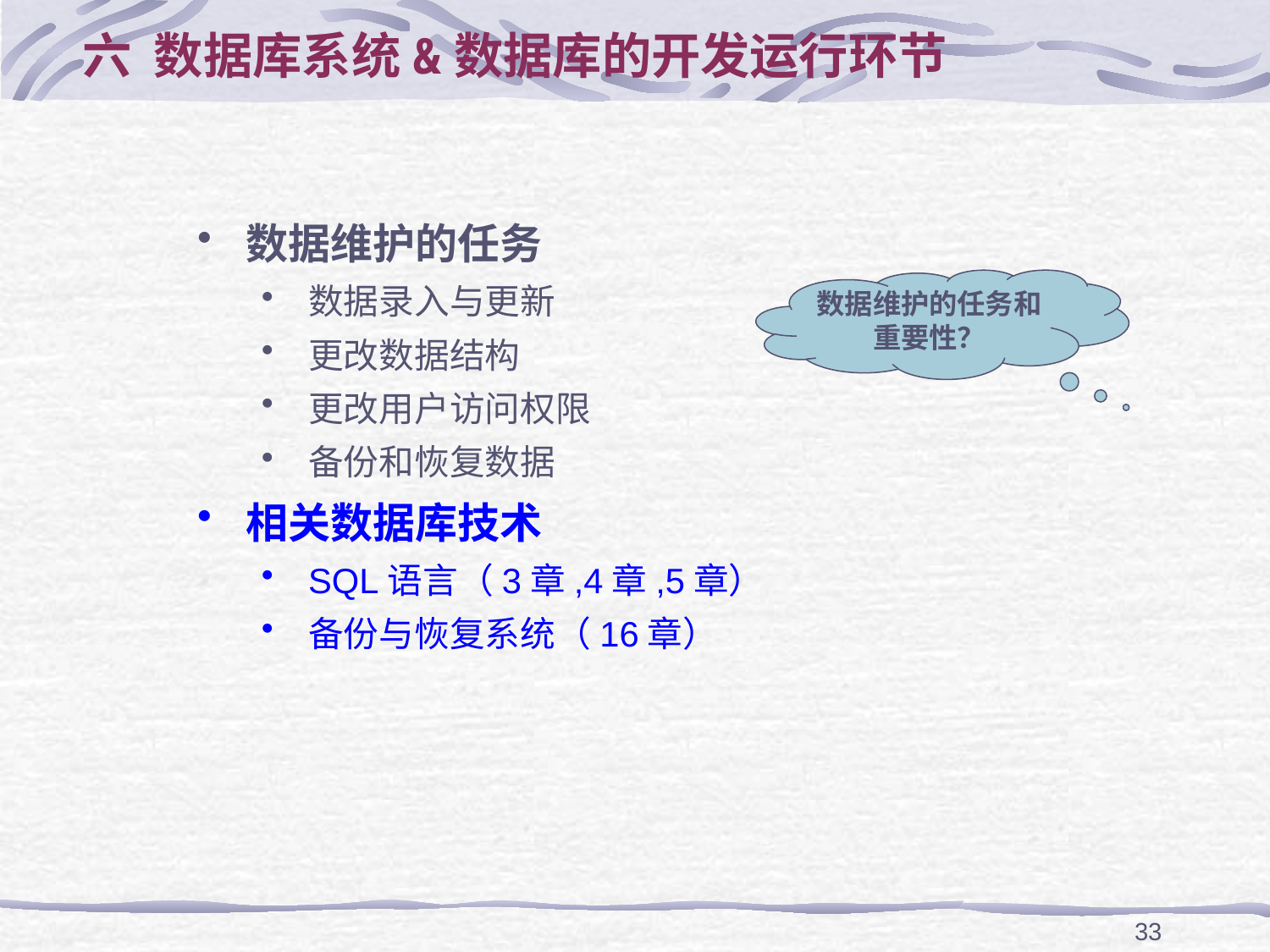

六  数据库系统&数据库的开发运行环节
数据维护的任务
数据录入与更新
更改数据结构
更改用户访问权限
备份和恢复数据
相关数据库技术
SQL语言（3章,4章,5章）
备份与恢复系统（16章）
数据维护的任务和重要性？
33